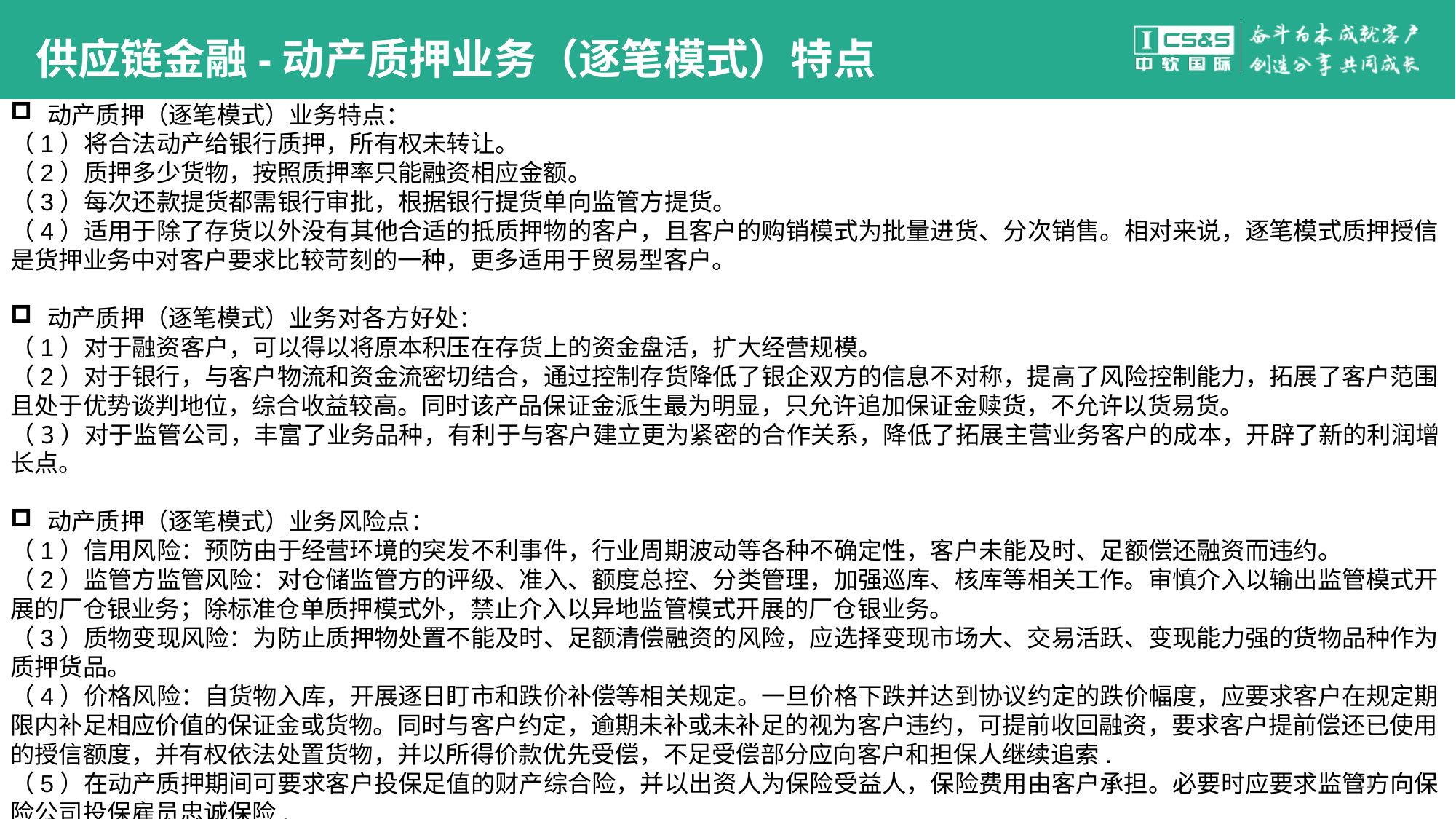

#
供应链金融-动产质押业务（逐笔模式）特点
 动产质押（逐笔模式）业务特点：
（1）将合法动产给银行质押，所有权未转让。
（2）质押多少货物，按照质押率只能融资相应金额。
（3）每次还款提货都需银行审批，根据银行提货单向监管方提货。
（4）适用于除了存货以外没有其他合适的抵质押物的客户，且客户的购销模式为批量进货、分次销售。相对来说，逐笔模式质押授信是货押业务中对客户要求比较苛刻的一种，更多适用于贸易型客户。

 动产质押（逐笔模式）业务对各方好处：
（1）对于融资客户，可以得以将原本积压在存货上的资金盘活，扩大经营规模。
（2）对于银行，与客户物流和资金流密切结合，通过控制存货降低了银企双方的信息不对称，提高了风险控制能力，拓展了客户范围且处于优势谈判地位，综合收益较高。同时该产品保证金派生最为明显，只允许追加保证金赎货，不允许以货易货。
（3）对于监管公司，丰富了业务品种，有利于与客户建立更为紧密的合作关系，降低了拓展主营业务客户的成本，开辟了新的利润增长点。

 动产质押（逐笔模式）业务风险点：
（1）信用风险：预防由于经营环境的突发不利事件，行业周期波动等各种不确定性，客户未能及时、足额偿还融资而违约。
（2）监管方监管风险：对仓储监管方的评级、准入、额度总控、分类管理，加强巡库、核库等相关工作。审慎介入以输出监管模式开展的厂仓银业务；除标准仓单质押模式外，禁止介入以异地监管模式开展的厂仓银业务。
（3）质物变现风险：为防止质押物处置不能及时、足额清偿融资的风险，应选择变现市场大、交易活跃、变现能力强的货物品种作为质押货品。
（4）价格风险：自货物入库，开展逐日盯市和跌价补偿等相关规定。一旦价格下跌并达到协议约定的跌价幅度，应要求客户在规定期限内补足相应价值的保证金或货物。同时与客户约定，逾期未补或未补足的视为客户违约，可提前收回融资，要求客户提前偿还已使用的授信额度，并有权依法处置货物，并以所得价款优先受偿，不足受偿部分应向客户和担保人继续追索.
（5）在动产质押期间可要求客户投保足值的财产综合险，并以出资人为保险受益人，保险费用由客户承担。必要时应要求监管方向保险公司投保雇员忠诚保险.

21